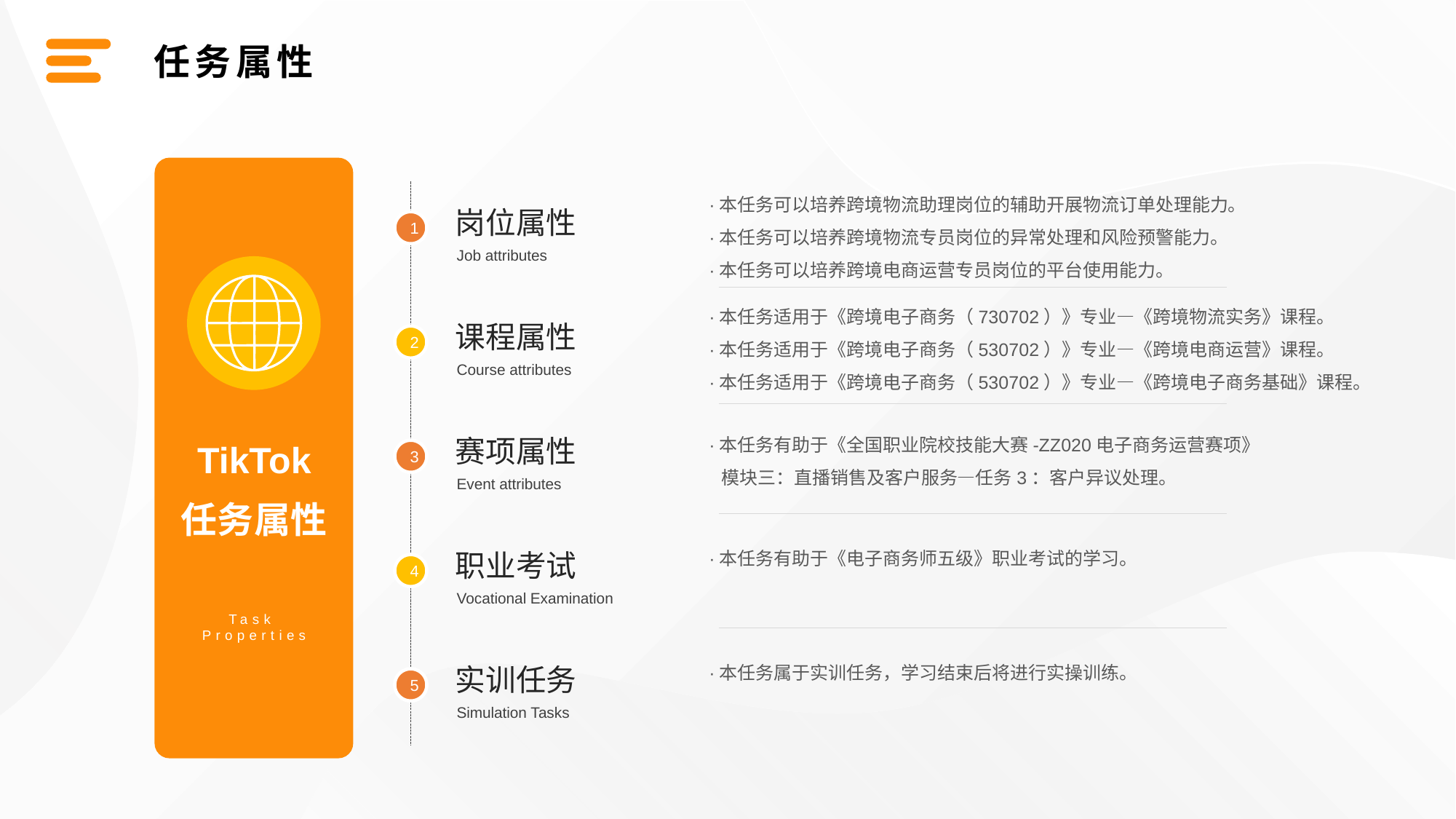

任务属性

·本任务可以培养跨境物流助理岗位的辅助开展物流订单处理能力。
·本任务可以培养跨境物流专员岗位的异常处理和风险预警能力。
·本任务可以培养跨境电商运营专员岗位的平台使用能力。
岗位属性
1
Job attributes

·本任务适用于《跨境电子商务（730702）》专业—《跨境物流实务》课程。
·本任务适用于《跨境电子商务（530702）》专业—《跨境电商运营》课程。
·本任务适用于《跨境电子商务（530702）》专业—《跨境电子商务基础》课程。
课程属性
2
Course attributes
·本任务有助于《全国职业院校技能大赛-ZZ020电子商务运营赛项》
  模块三：直播销售及客户服务—任务3：客户异议处理。
赛项属性
TikTok
3
Event attributes
任务属性
·本任务有助于《电子商务师五级》职业考试的学习。
职业考试
4
Vocational Examination
Task
Properties
·本任务属于实训任务，学习结束后将进行实操训练。
实训任务
5
Simulation Tasks